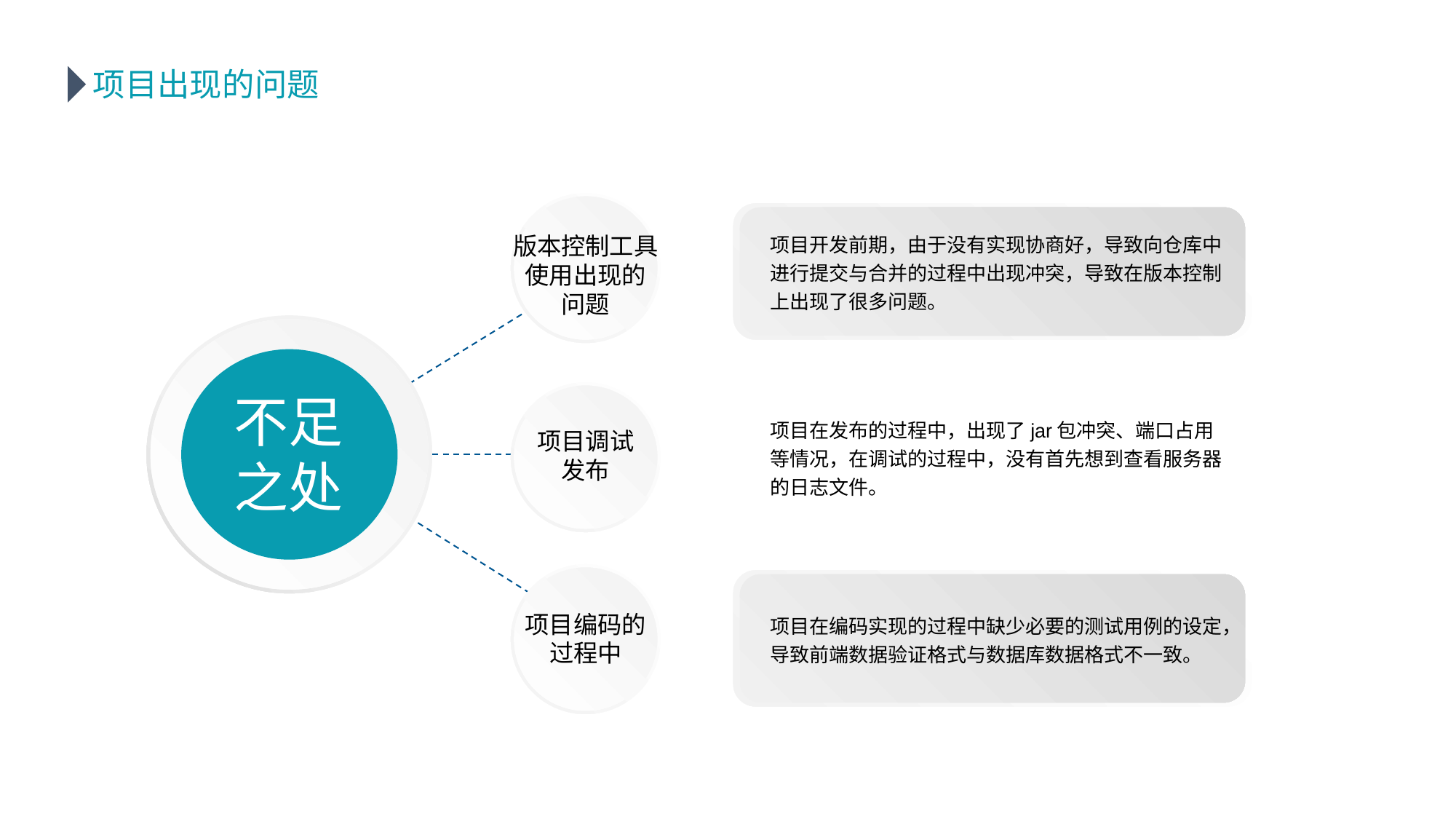

项目出现的问题

项目开发前期，由于没有实现协商好，导致向仓库中进行提交与合并的过程中出现冲突，导致在版本控制上出现了很多问题。

版本控制工具
使用出现的
问题

不足之处

项目在发布的过程中，出现了jar包冲突、端口占用等情况，在调试的过程中，没有首先想到查看服务器的日志文件。
项目调试
发布

项目在编码实现的过程中缺少必要的测试用例的设定，导致前端数据验证格式与数据库数据格式不一致。

项目编码的
过程中